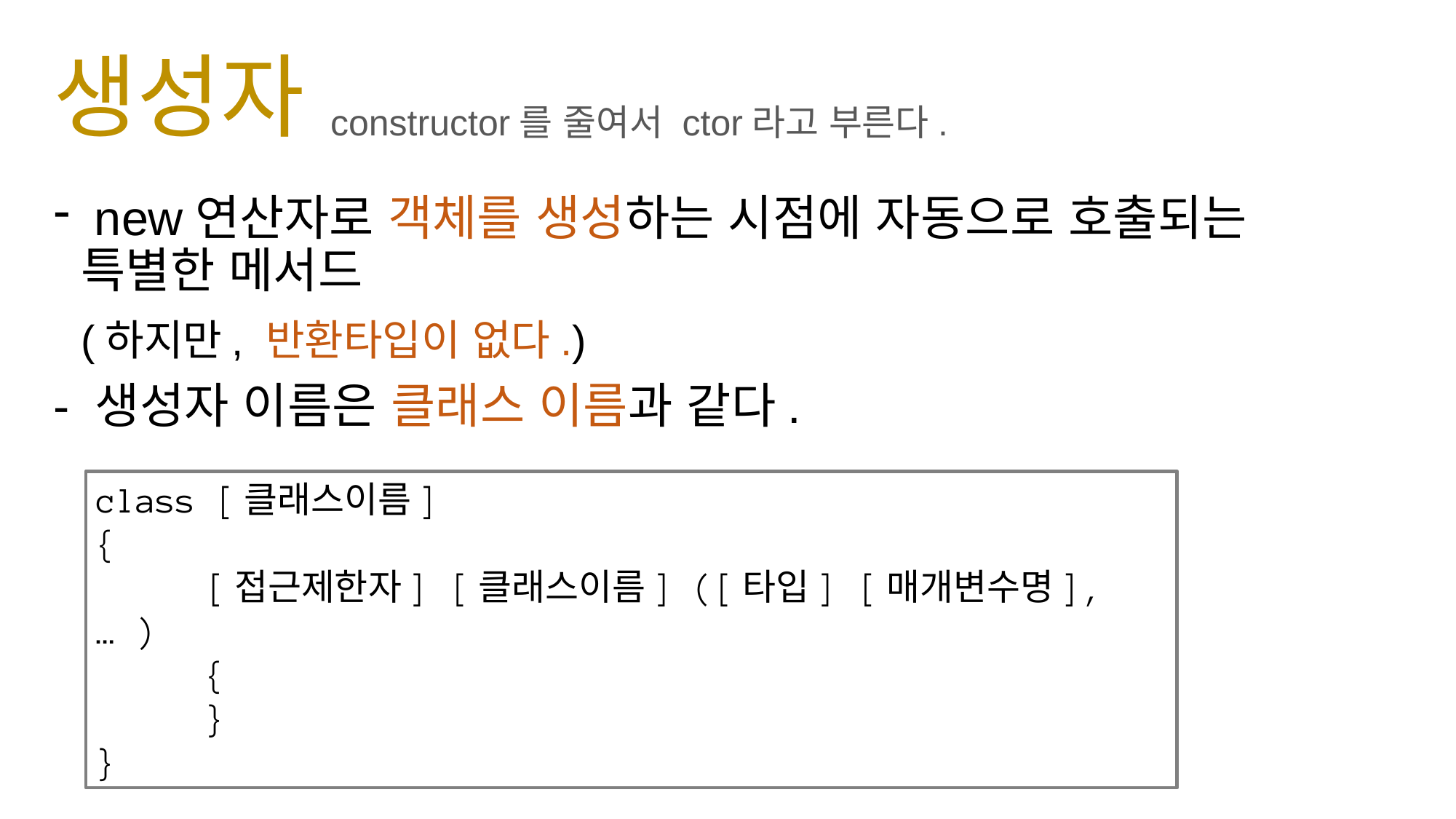

# 생성자
constructor를 줄여서 ctor라고 부른다.
 new연산자로 객체를 생성하는 시점에 자동으로 호출되는 특별한 메서드
  (하지만, 반환타입이 없다.)
- 생성자 이름은 클래스 이름과 같다.
class [클래스이름]
{
	[접근제한자] [클래스이름] ([타입] [매개변수명], … )
	{
	}
}